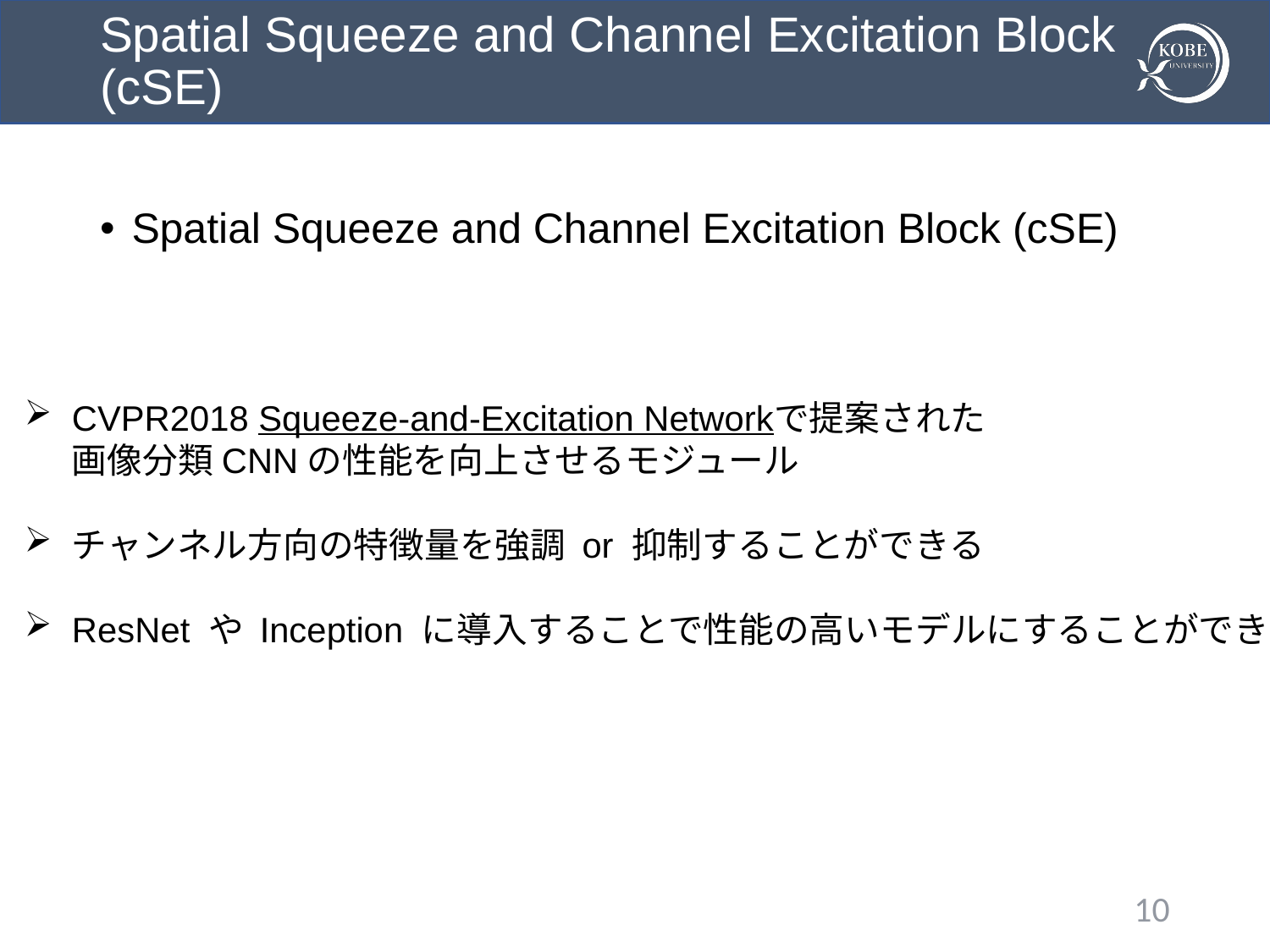

# Spatial Squeeze and Channel Excitation Block (cSE)
Spatial Squeeze and Channel Excitation Block (cSE)
CVPR2018 Squeeze-and-Excitation Networkで提案された
画像分類CNNの性能を向上させるモジュール

チャンネル方向の特徴量を強調 or 抑制することができる

ResNet や Inception に導入することで性能の高いモデルにすることができる

10